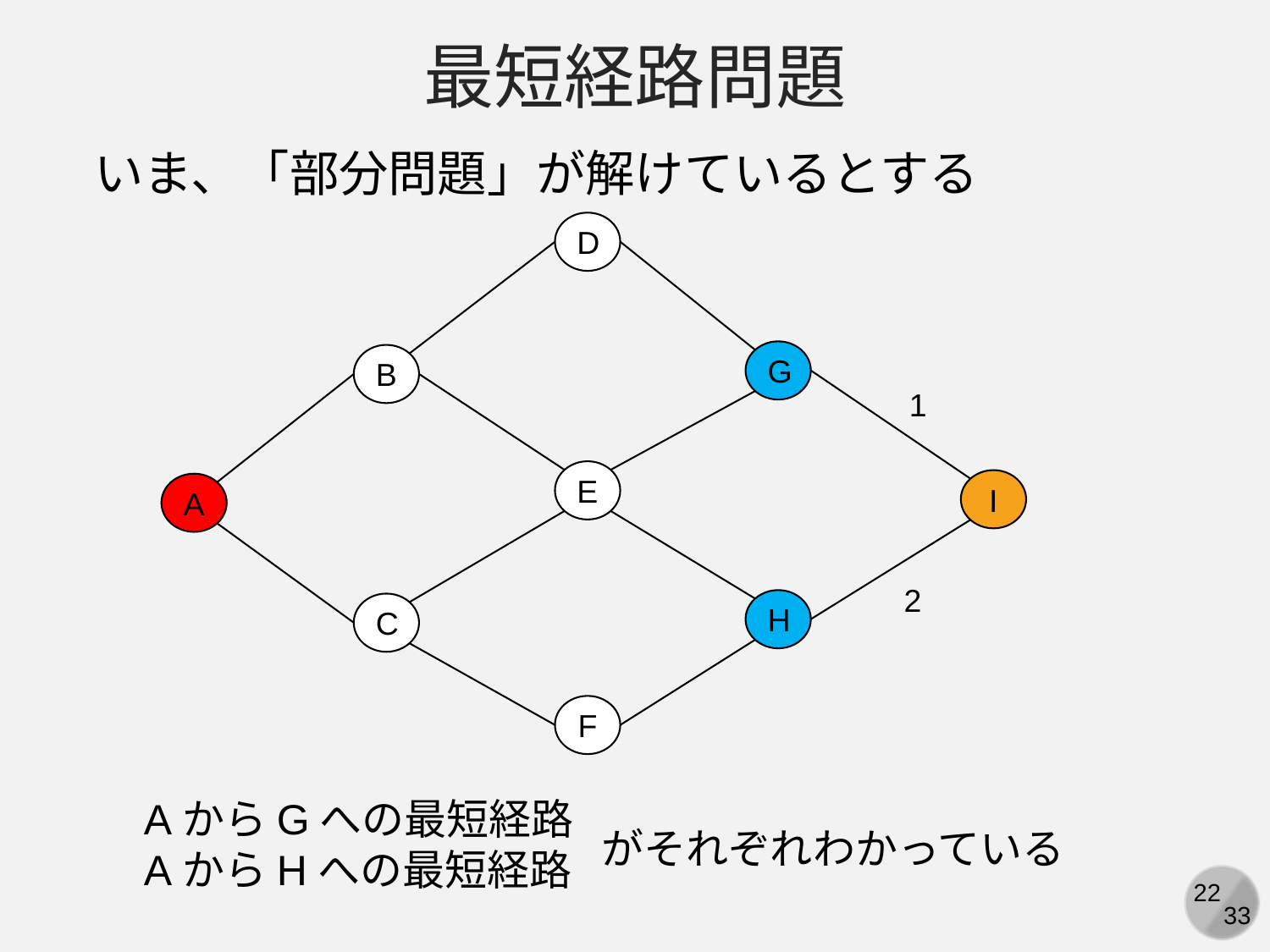

最短経路問題
いま、「部分問題」が解けているとする
D
G
B
1
E
I
A
2
H
C
F
AからGへの最短経路
AからHへの最短経路
がそれぞれわかっている